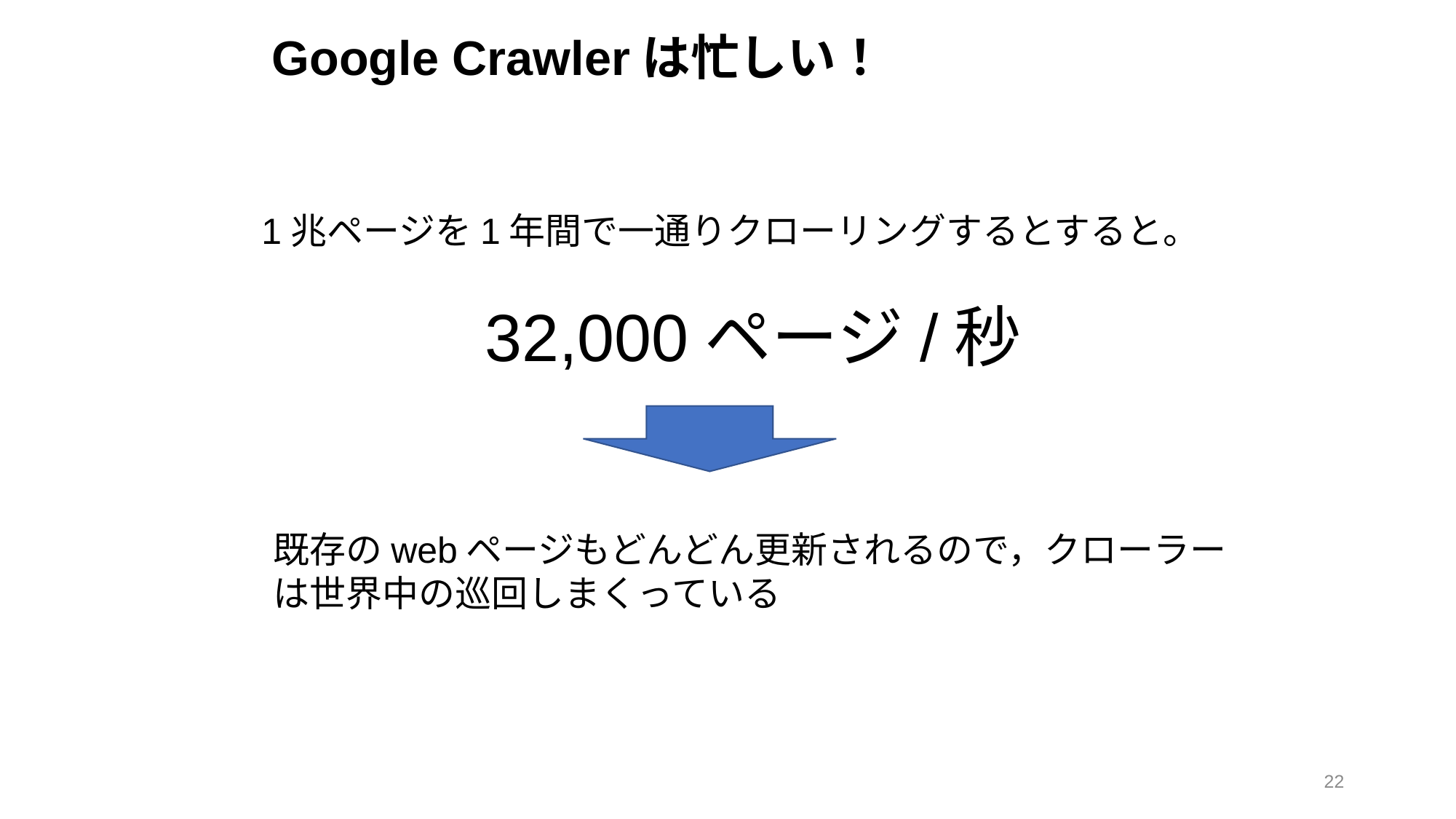

# Google Crawlerは忙しい！
1兆ページを1年間で一通りクローリングするとすると。

　32,000ページ/秒

既存のwebページもどんどん更新されるので，クローラー
は世界中の巡回しまくっている
22